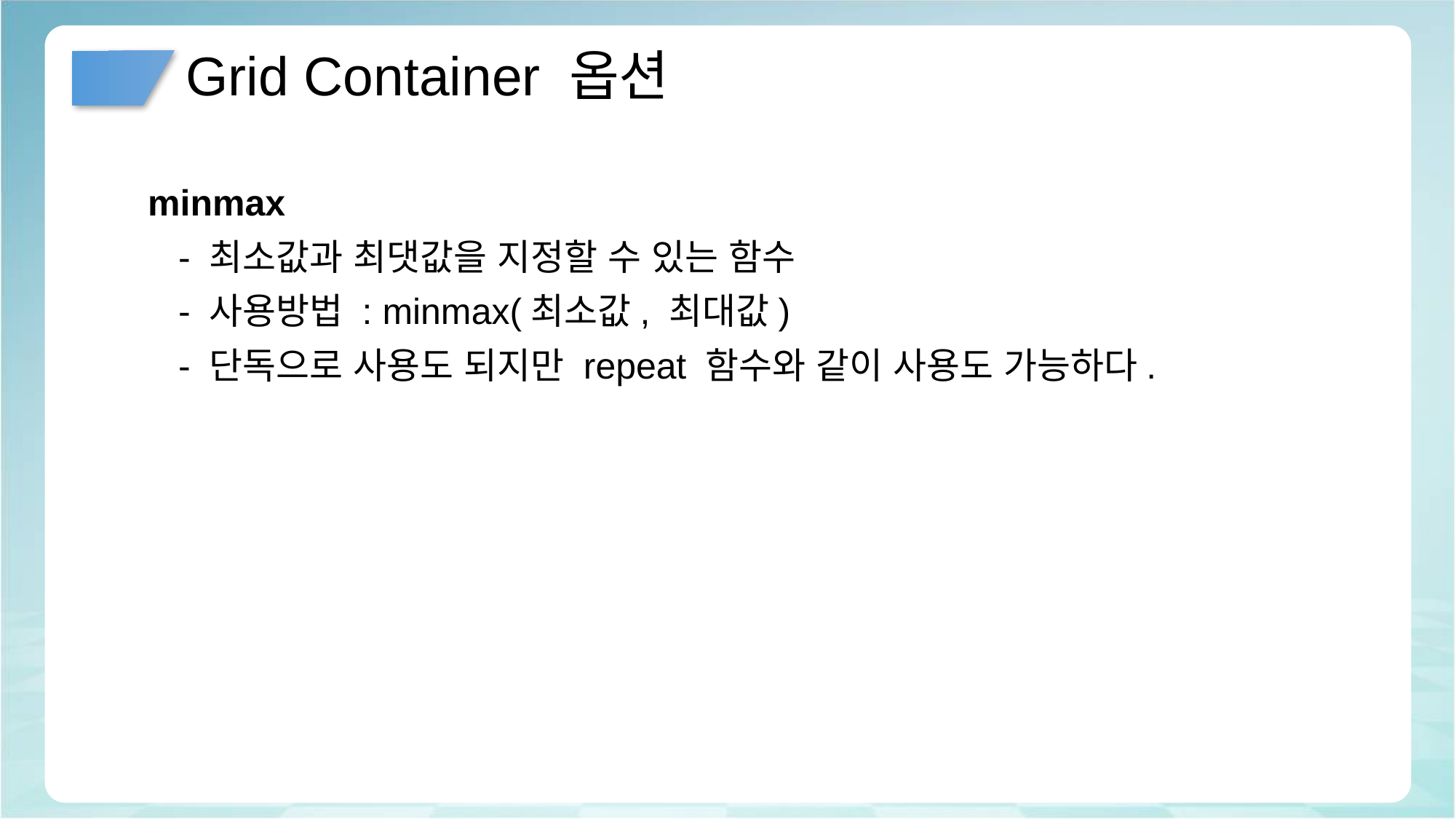

# Grid Container 옵션
minmax
   - 최소값과 최댓값을 지정할 수 있는 함수
   - 사용방법 : minmax(최소값, 최대값)
   - 단독으로 사용도 되지만 repeat 함수와 같이 사용도 가능하다.